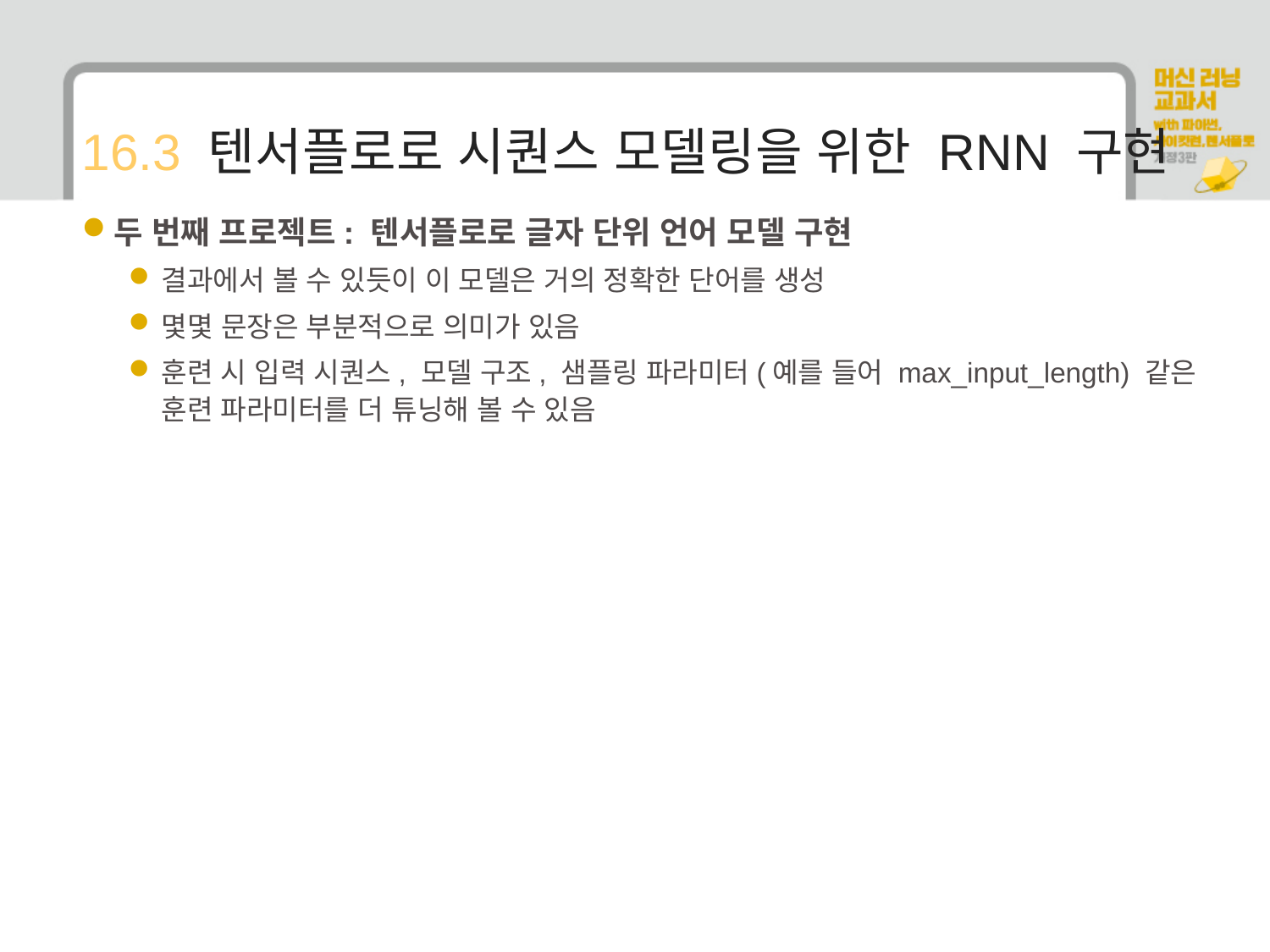

# 16.3 텐서플로로 시퀀스 모델링을 위한 RNN 구현
두 번째 프로젝트: 텐서플로로 글자 단위 언어 모델 구현
결과에서 볼 수 있듯이 이 모델은 거의 정확한 단어를 생성
몇몇 문장은 부분적으로 의미가 있음
훈련 시 입력 시퀀스, 모델 구조, 샘플링 파라미터(예를 들어 max_input_length) 같은 훈련 파라미터를 더 튜닝해 볼 수 있음